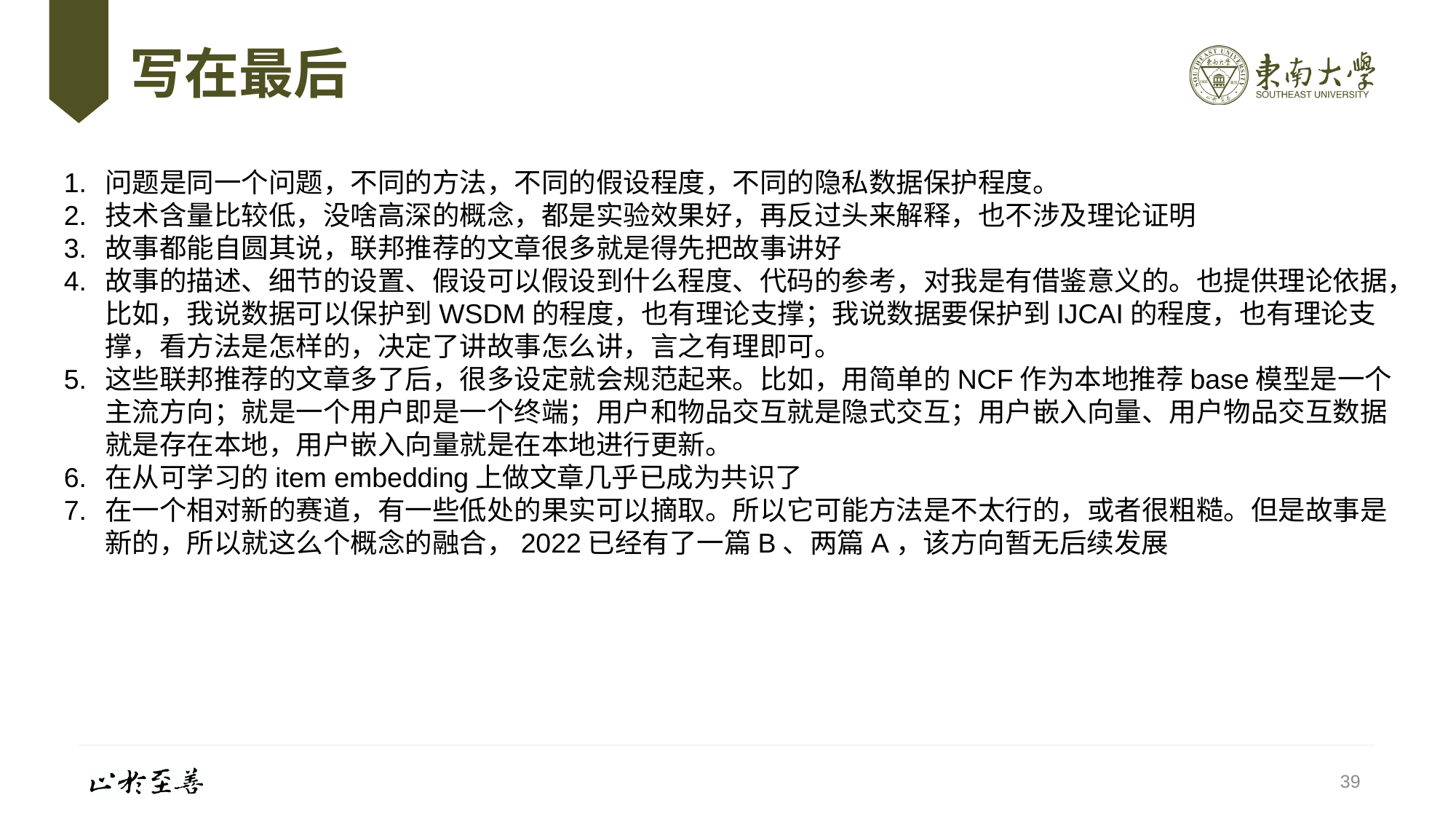

# 写在最后
问题是同一个问题，不同的方法，不同的假设程度，不同的隐私数据保护程度。
技术含量比较低，没啥高深的概念，都是实验效果好，再反过头来解释，也不涉及理论证明
故事都能自圆其说，联邦推荐的文章很多就是得先把故事讲好
故事的描述、细节的设置、假设可以假设到什么程度、代码的参考，对我是有借鉴意义的。也提供理论依据，比如，我说数据可以保护到WSDM的程度，也有理论支撑；我说数据要保护到IJCAI的程度，也有理论支撑，看方法是怎样的，决定了讲故事怎么讲，言之有理即可。
这些联邦推荐的文章多了后，很多设定就会规范起来。比如，用简单的NCF作为本地推荐base模型是一个主流方向；就是一个用户即是一个终端；用户和物品交互就是隐式交互；用户嵌入向量、用户物品交互数据就是存在本地，用户嵌入向量就是在本地进行更新。
在从可学习的item embedding上做文章几乎已成为共识了
在一个相对新的赛道，有一些低处的果实可以摘取。所以它可能方法是不太行的，或者很粗糙。但是故事是新的，所以就这么个概念的融合，2022已经有了一篇B、两篇A，该方向暂无后续发展
39